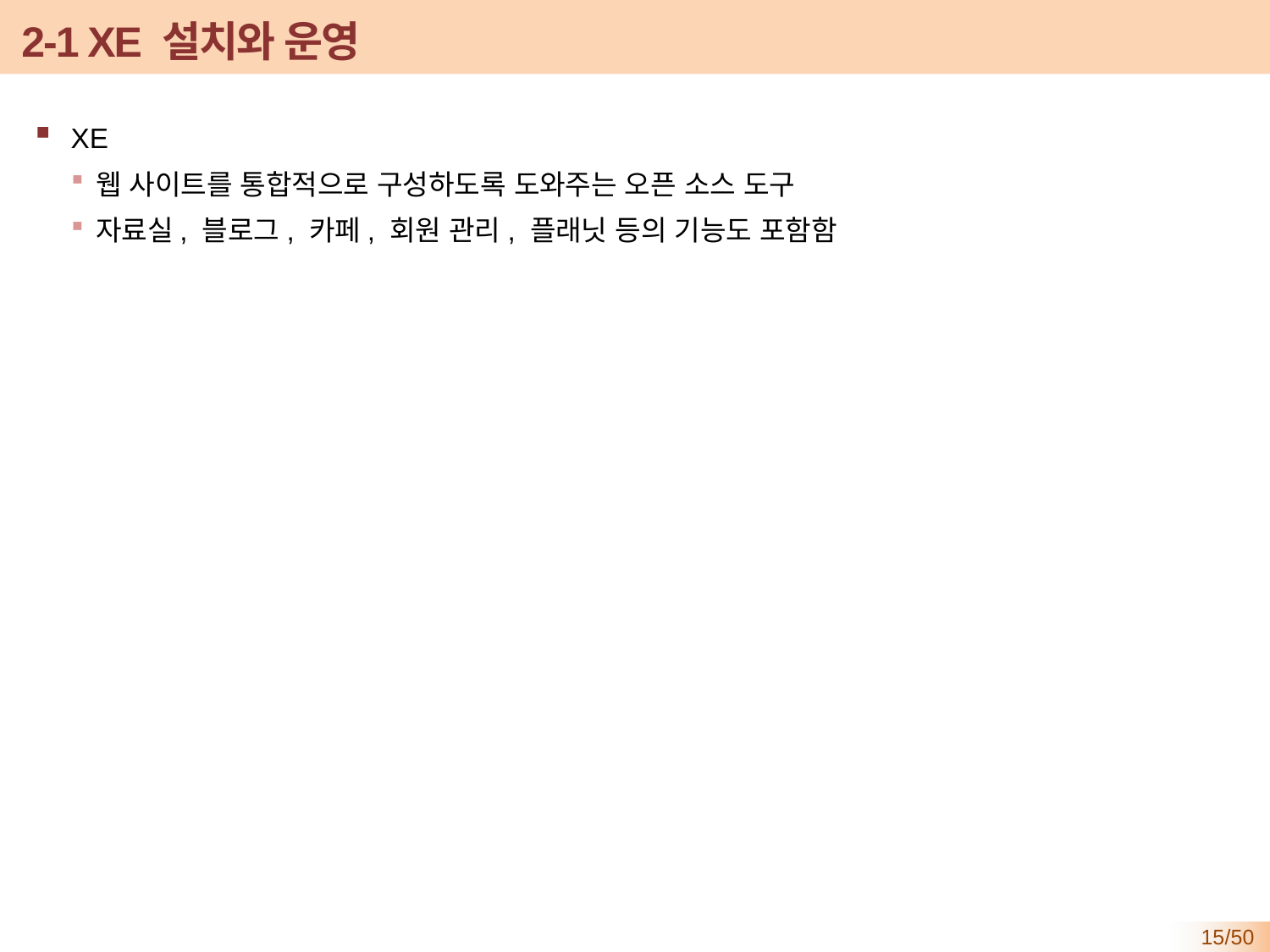

# 2-1 XE 설치와 운영
XE
웹 사이트를 통합적으로 구성하도록 도와주는 오픈 소스 도구
자료실, 블로그, 카페, 회원 관리, 플래닛 등의 기능도 포함함